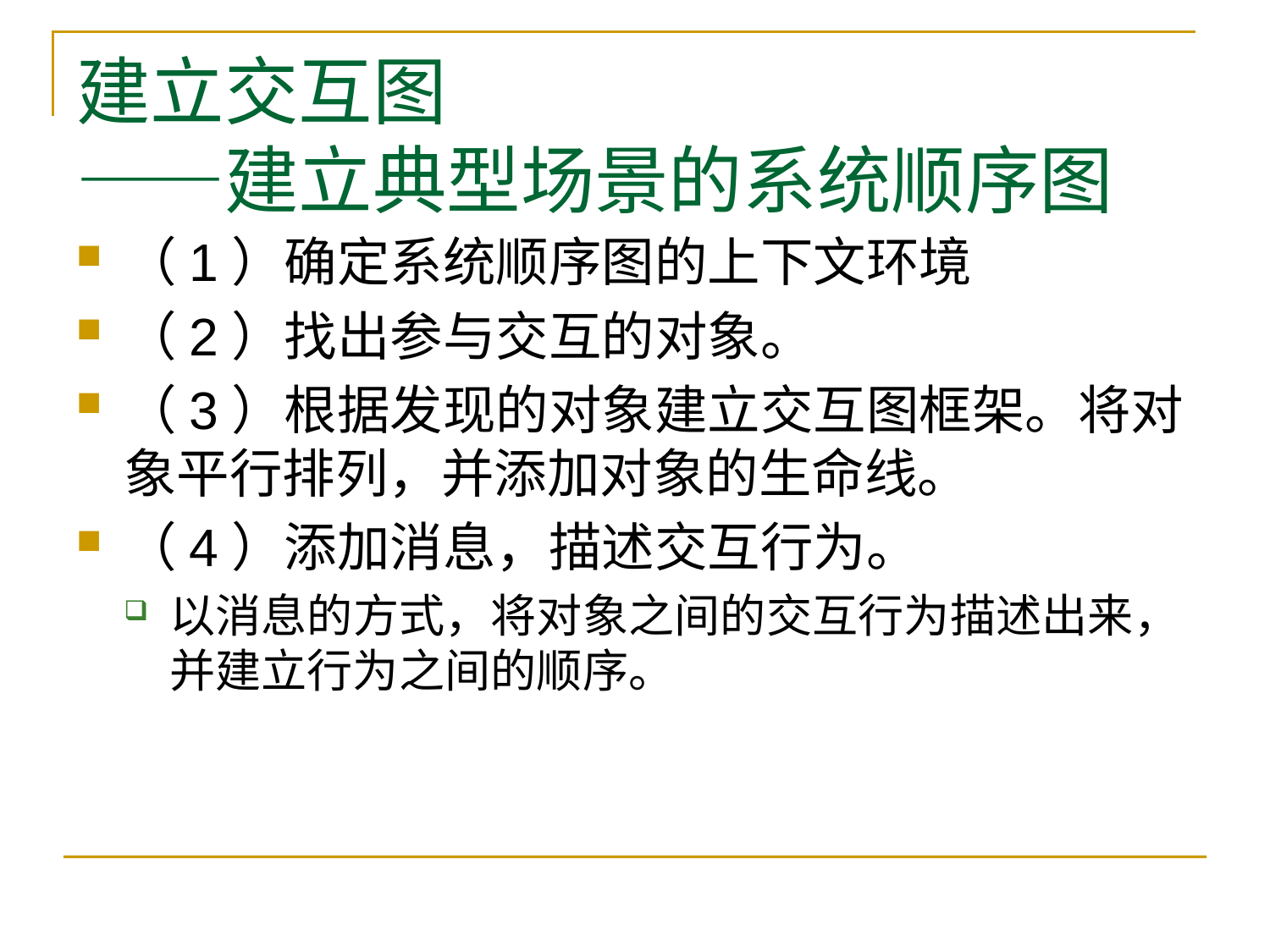

# 建立交互图 ——建立典型场景的系统顺序图
（1）确定系统顺序图的上下文环境
（2）找出参与交互的对象。
（3）根据发现的对象建立交互图框架。将对象平行排列，并添加对象的生命线。
（4）添加消息，描述交互行为。
以消息的方式，将对象之间的交互行为描述出来，并建立行为之间的顺序。